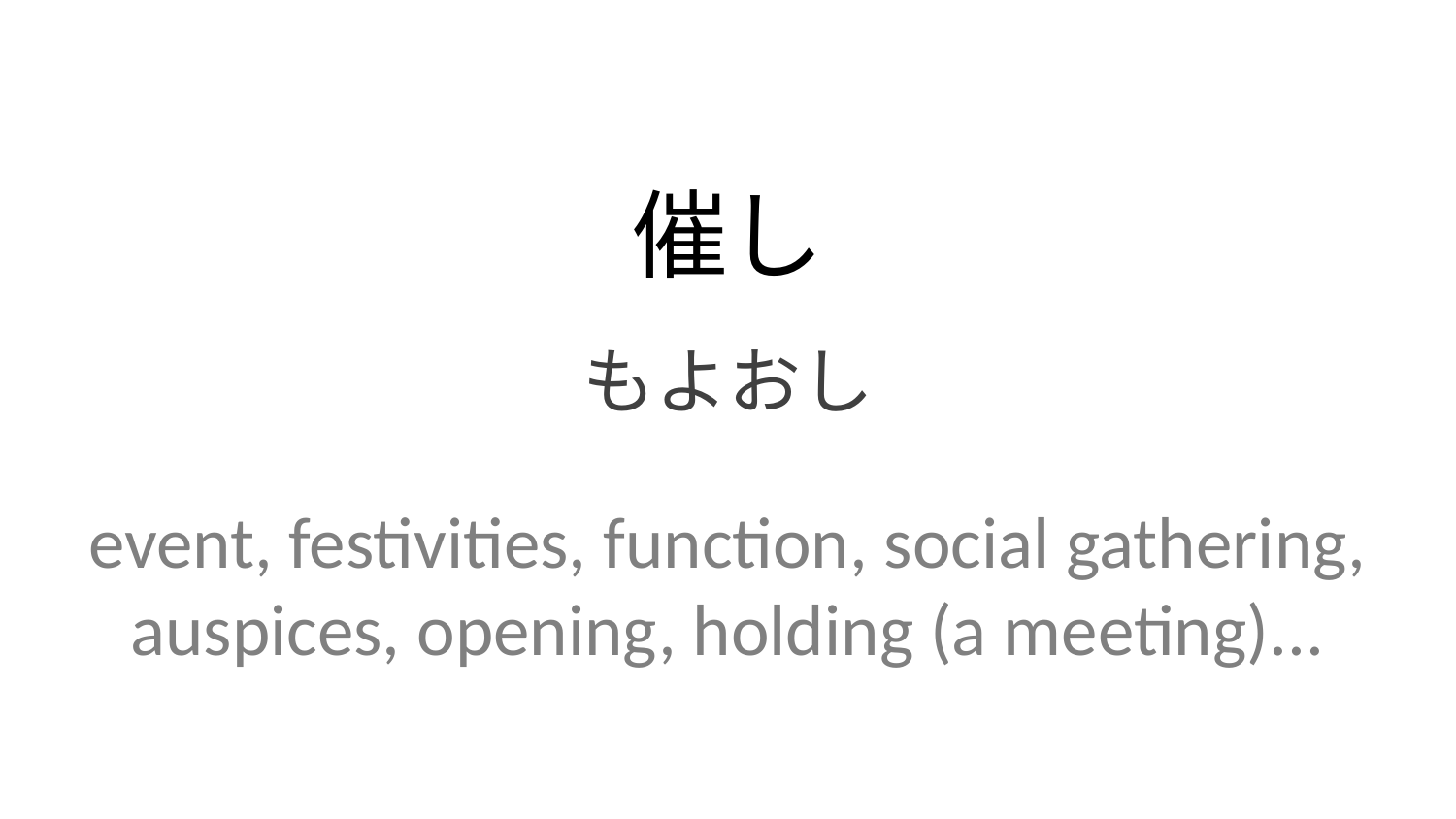

催し

もよおし
event, festivities, function, social gathering, auspices, opening, holding (a meeting)...